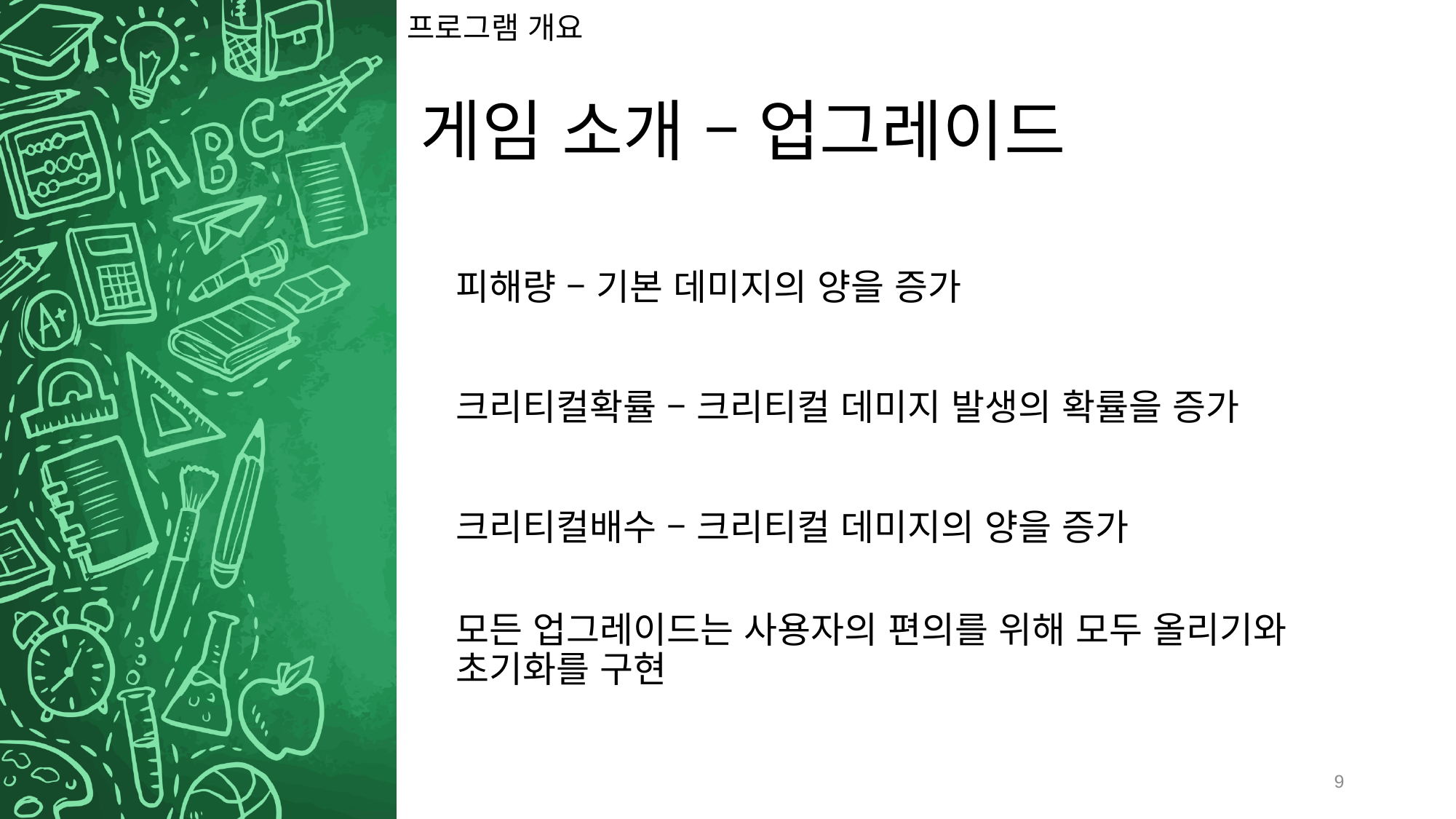

# 프로그램 개요
게임 소개 – 업그레이드

피해량 – 기본 데미지의 양을 증가
크리티컬확률 – 크리티컬 데미지 발생의 확률을 증가
크리티컬배수 – 크리티컬 데미지의 양을 증가
모든 업그레이드는 사용자의 편의를 위해 모두 올리기와 초기화를 구현
9